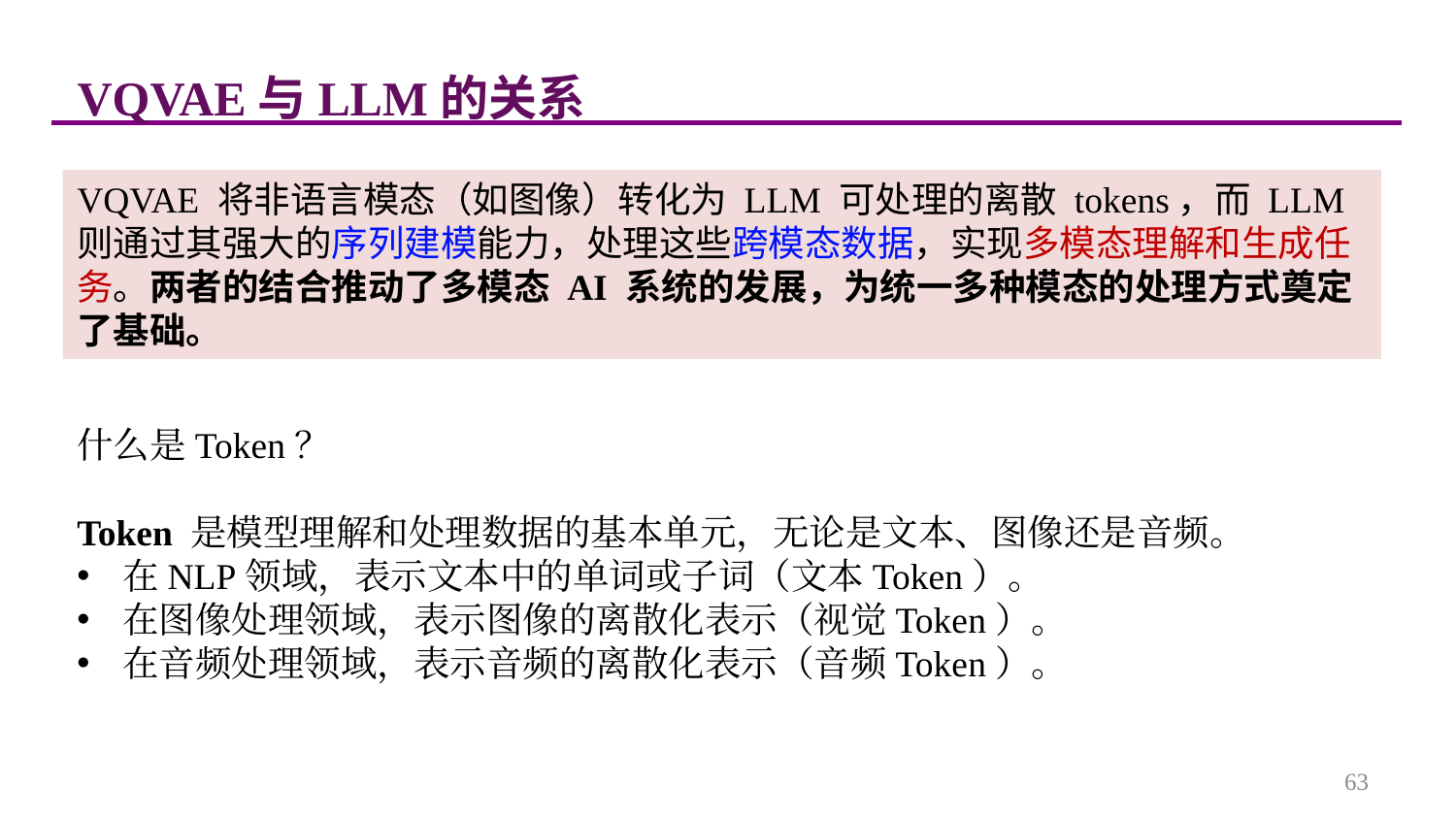

VQVAE与LLM的关系
VQVAE 将非语言模态（如图像）转化为 LLM 可处理的离散 tokens，而 LLM 则通过其强大的序列建模能力，处理这些跨模态数据，实现多模态理解和生成任务。两者的结合推动了多模态 AI 系统的发展，为统一多种模态的处理方式奠定了基础。
什么是Token？

Token 是模型理解和处理数据的基本单元，无论是文本、图像还是音频。
在NLP领域，表示文本中的单词或子词（文本Token）。
在图像处理领域，表示图像的离散化表示（视觉Token）。
在音频处理领域，表示音频的离散化表示（音频Token）。
63